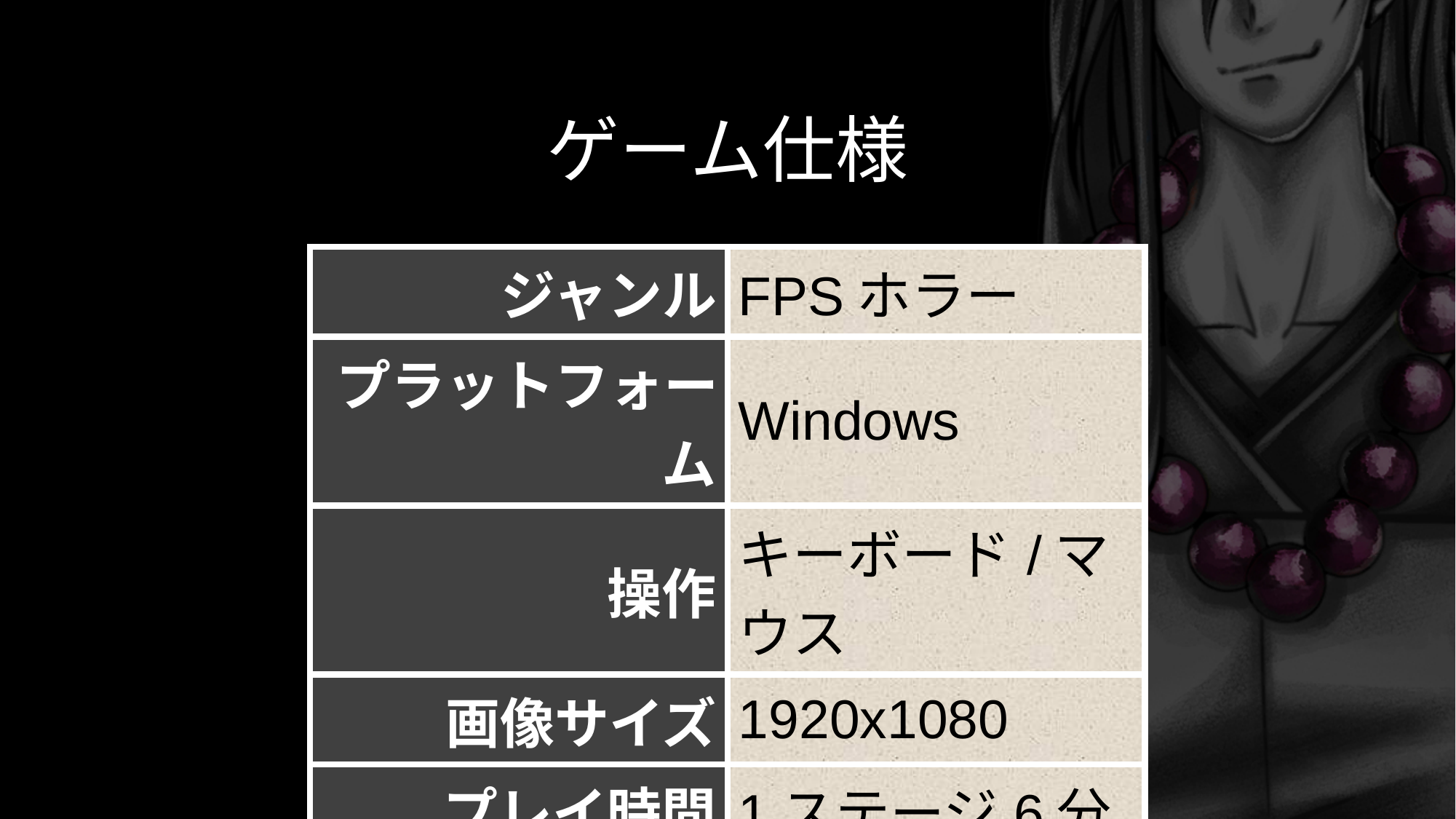

ゲーム仕様
| ジャンル | FPSホラー |
| --- | --- |
| プラットフォーム | Windows |
| 操作 | キーボード/マウス |
| 画像サイズ | 1920x1080 |
| プレイ時間 | 1ステージ6分 |
| プレイ人数 | 1人 |